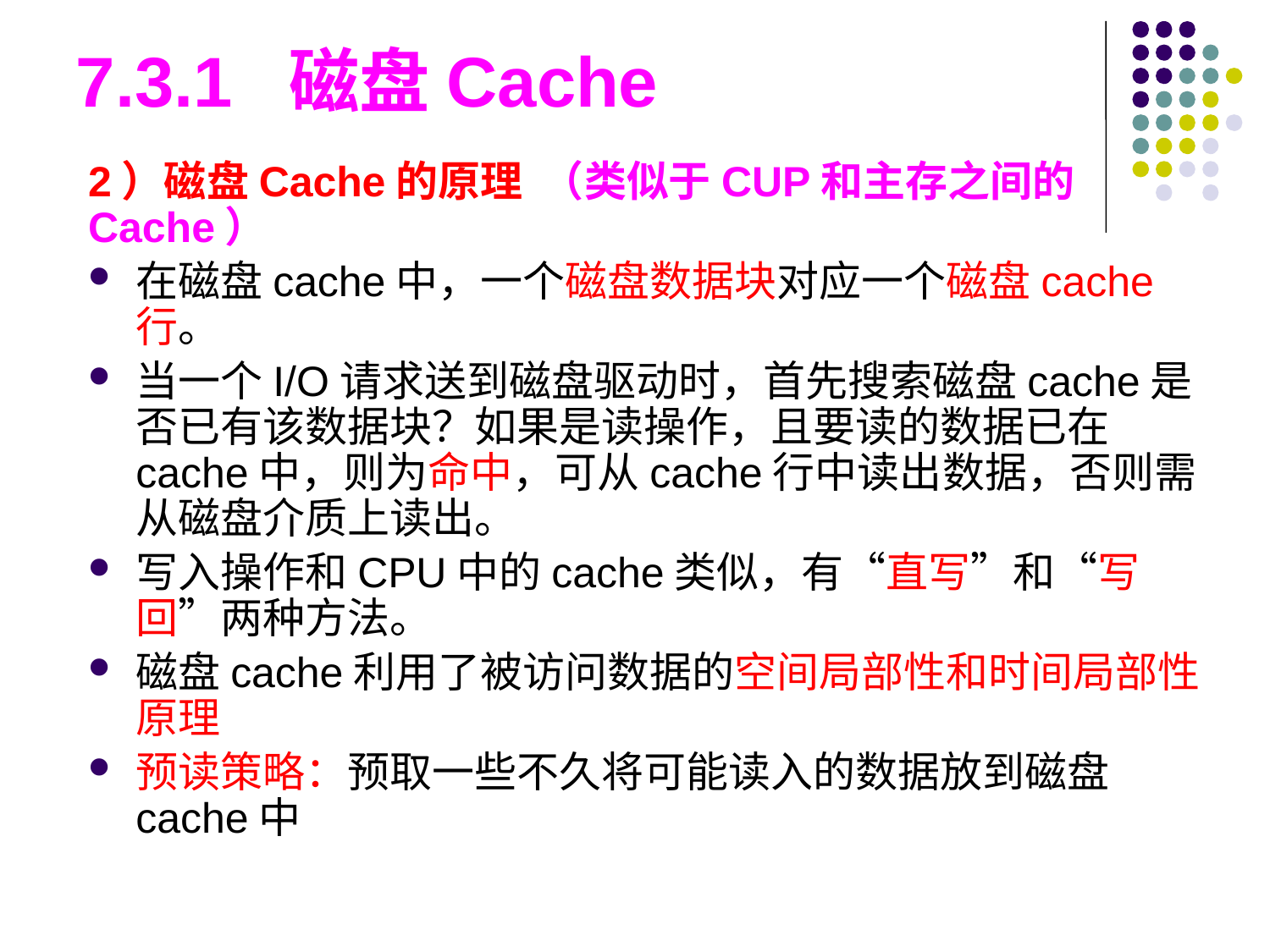

# 7.3.1  磁盘Cache
2）磁盘Cache的原理  （类似于CUP和主存之间的Cache）
在磁盘cache中，一个磁盘数据块对应一个磁盘cache行。
当一个I/O请求送到磁盘驱动时，首先搜索磁盘cache是否已有该数据块？如果是读操作，且要读的数据已在cache中，则为命中，可从cache行中读出数据，否则需从磁盘介质上读出。
写入操作和CPU中的cache类似，有“直写”和“写回”两种方法。
磁盘cache利用了被访问数据的空间局部性和时间局部性原理
预读策略：预取一些不久将可能读入的数据放到磁盘cache中